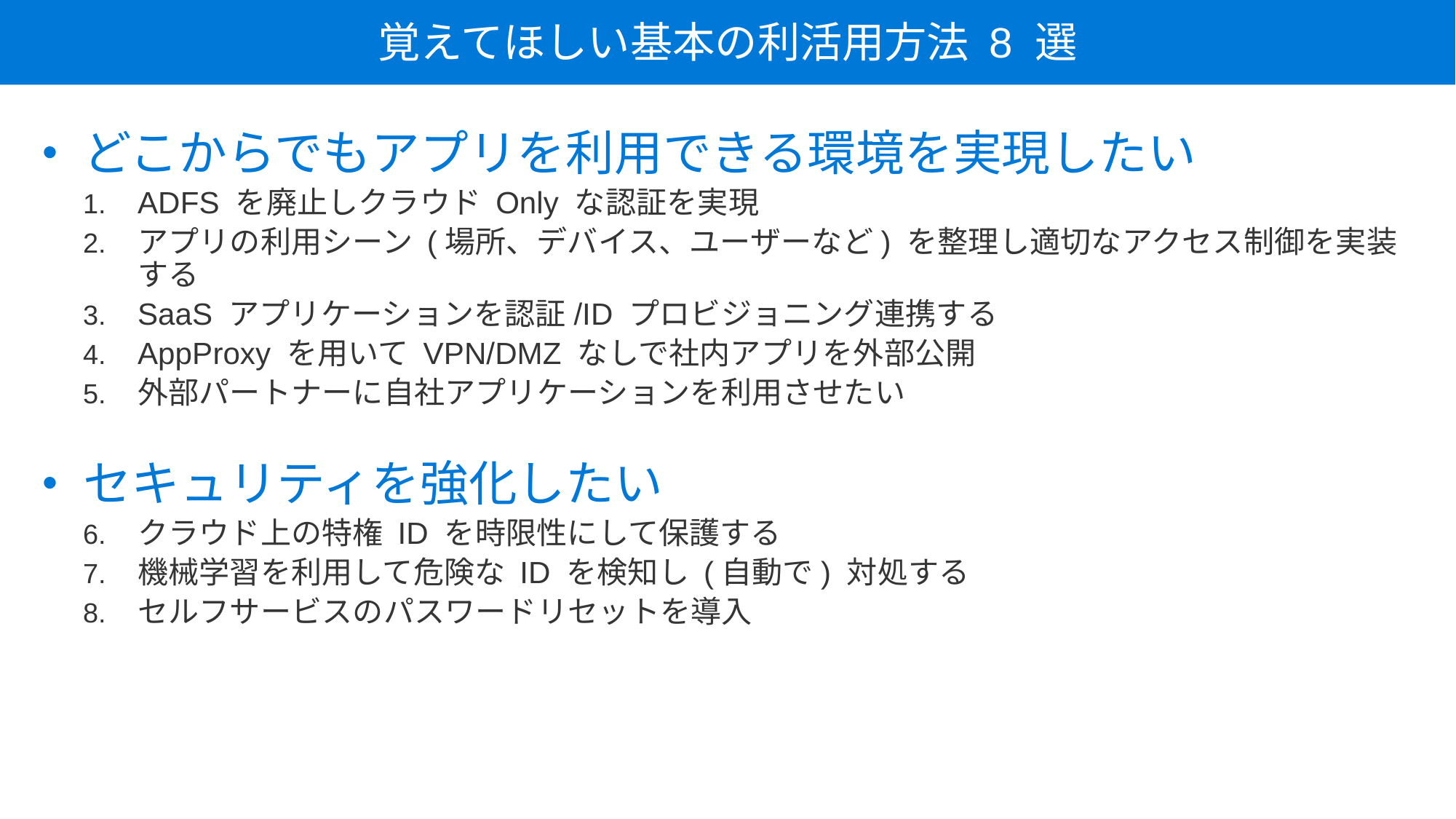

覚えてほしい基本の利活用方法 8 選
どこからでもアプリを利用できる環境を実現したい
ADFS を廃止しクラウド Only な認証を実現
アプリの利用シーン (場所、デバイス、ユーザーなど) を整理し適切なアクセス制御を実装する
SaaS アプリケーションを認証/ID プロビジョニング連携する
AppProxy を用いて VPN/DMZ なしで社内アプリを外部公開
外部パートナーに自社アプリケーションを利用させたい

セキュリティを強化したい
クラウド上の特権 ID を時限性にして保護する
機械学習を利用して危険な ID を検知し (自動で) 対処する
セルフサービスのパスワードリセットを導入